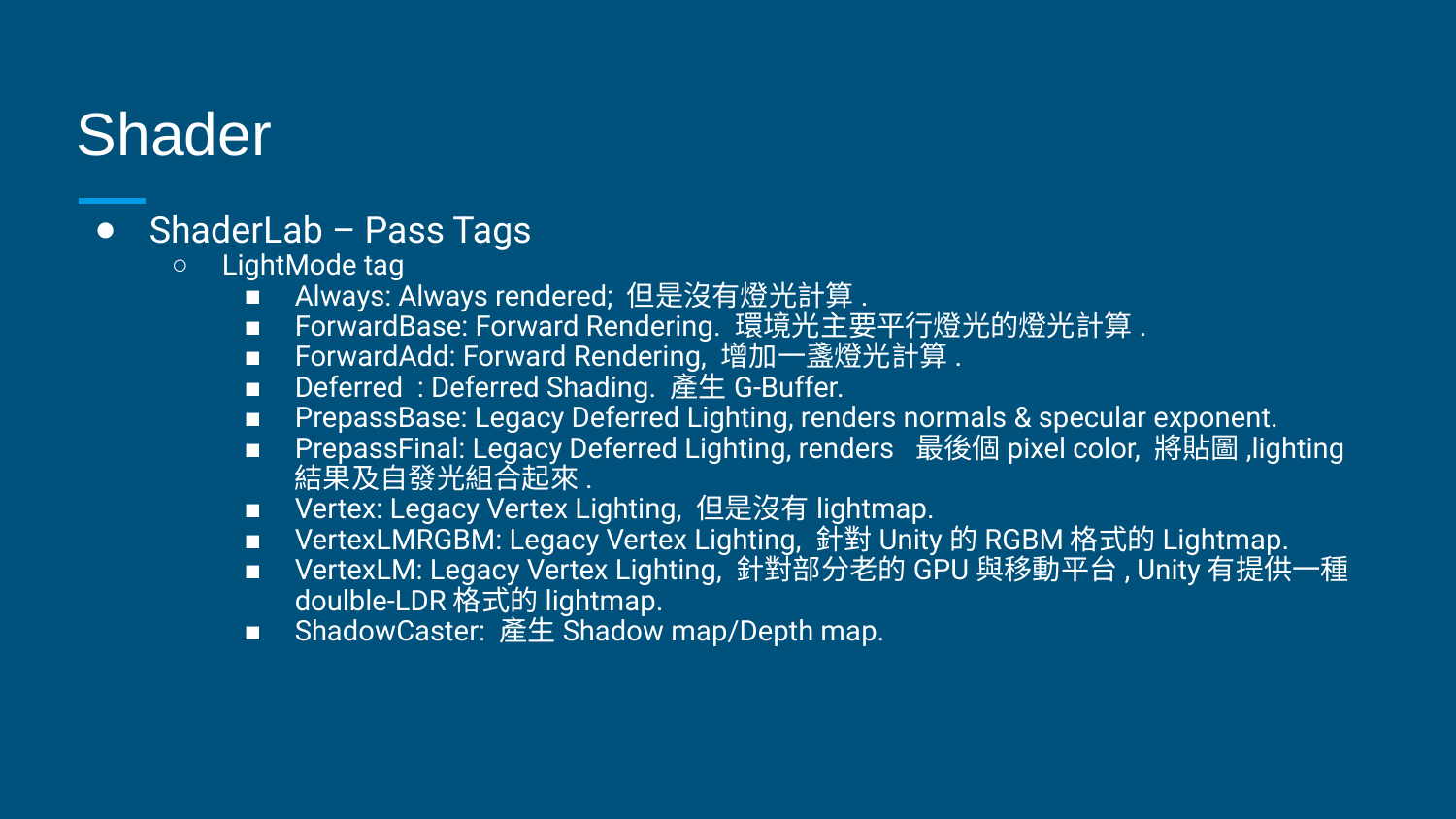

# Shader
ShaderLab – Pass Tags
LightMode tag
Always: Always rendered; 但是沒有燈光計算.
ForwardBase: Forward Rendering. 環境光主要平行燈光的燈光計算.
ForwardAdd: Forward Rendering, 增加一盞燈光計算.
Deferred  : Deferred Shading. 產生G-Buffer.
PrepassBase: Legacy Deferred Lighting, renders normals & specular exponent.
PrepassFinal: Legacy Deferred Lighting, renders  最後個pixel color, 將貼圖,lighting結果及自發光組合起來.
Vertex: Legacy Vertex Lighting, 但是沒有lightmap.
VertexLMRGBM: Legacy Vertex Lighting, 針對Unity的RGBM格式的Lightmap.
VertexLM: Legacy Vertex Lighting, 針對部分老的GPU與移動平台, Unity有提供一種doulble-LDR格式的lightmap.
ShadowCaster: 產生Shadow map/Depth map.